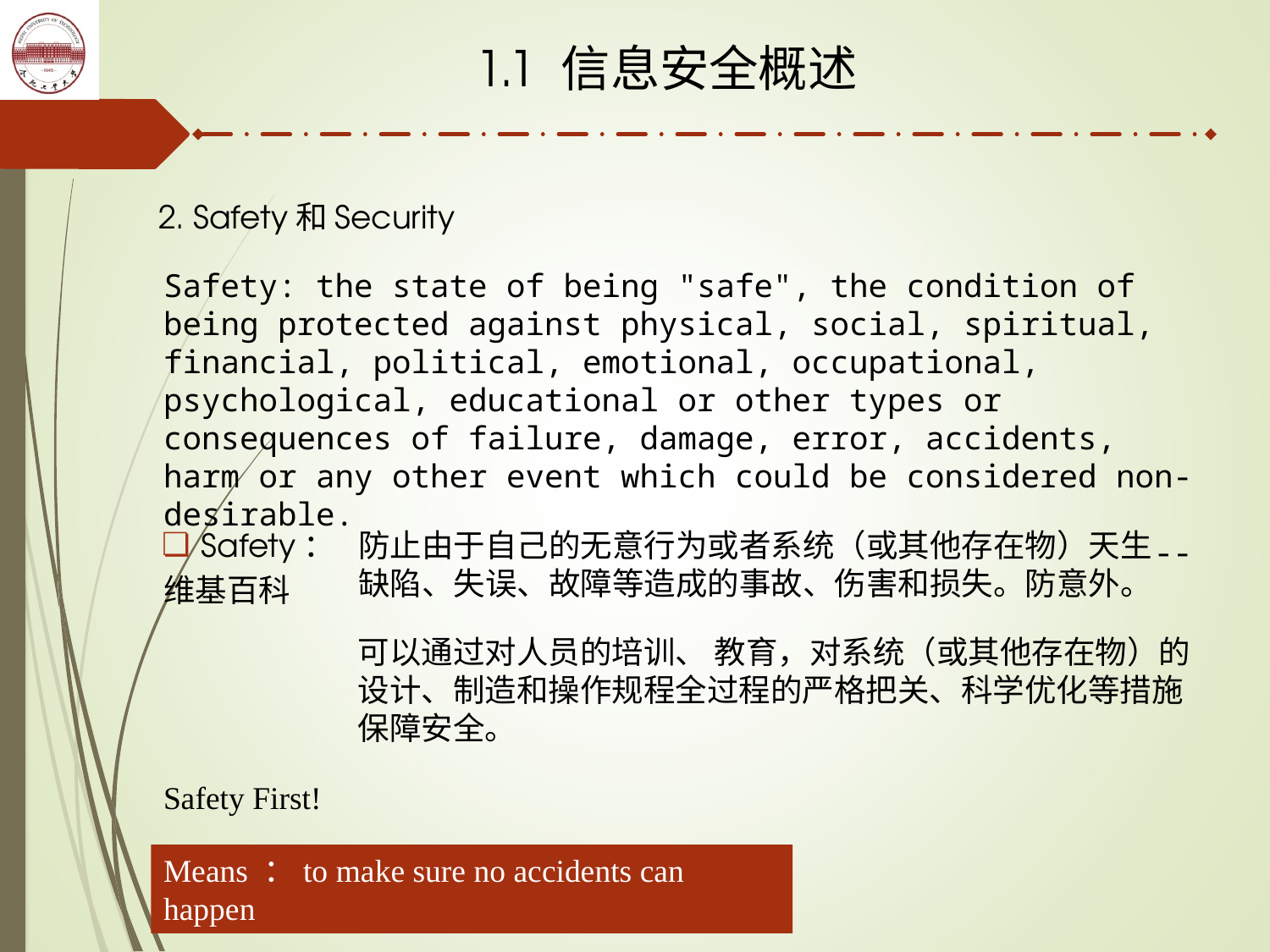

1.1 信息安全概述
2. Safety和Security
Safety: the state of being "safe", the condition of being protected against physical, social, spiritual, financial, political, emotional, occupational, psychological, educational or other types or consequences of failure, damage, error, accidents, harm or any other event which could be considered non-desirable.
                                                    --维基百科
Safety：
防止由于自己的无意行为或者系统（或其他存在物）天生缺陷、失误、故障等造成的事故、伤害和损失。防意外。
可以通过对人员的培训、 教育，对系统（或其他存在物）的设计、制造和操作规程全过程的严格把关、科学优化等措施保障安全。
Safety First!
Means ：to make sure no accidents can happen